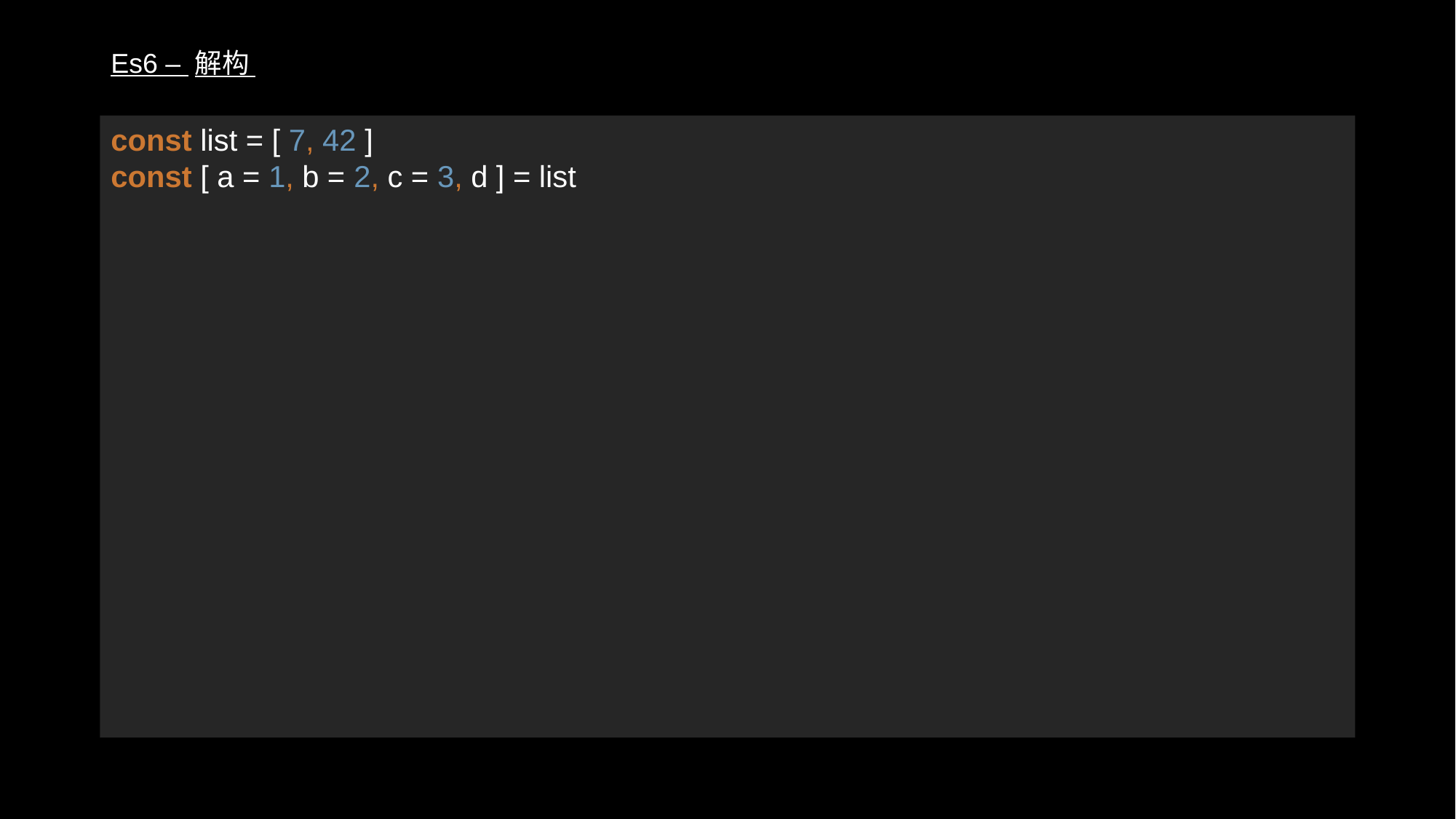

# Es6 – 解构
const list = [ 7, 42 ]
const [ a = 1, b = 2, c = 3, d ] = list